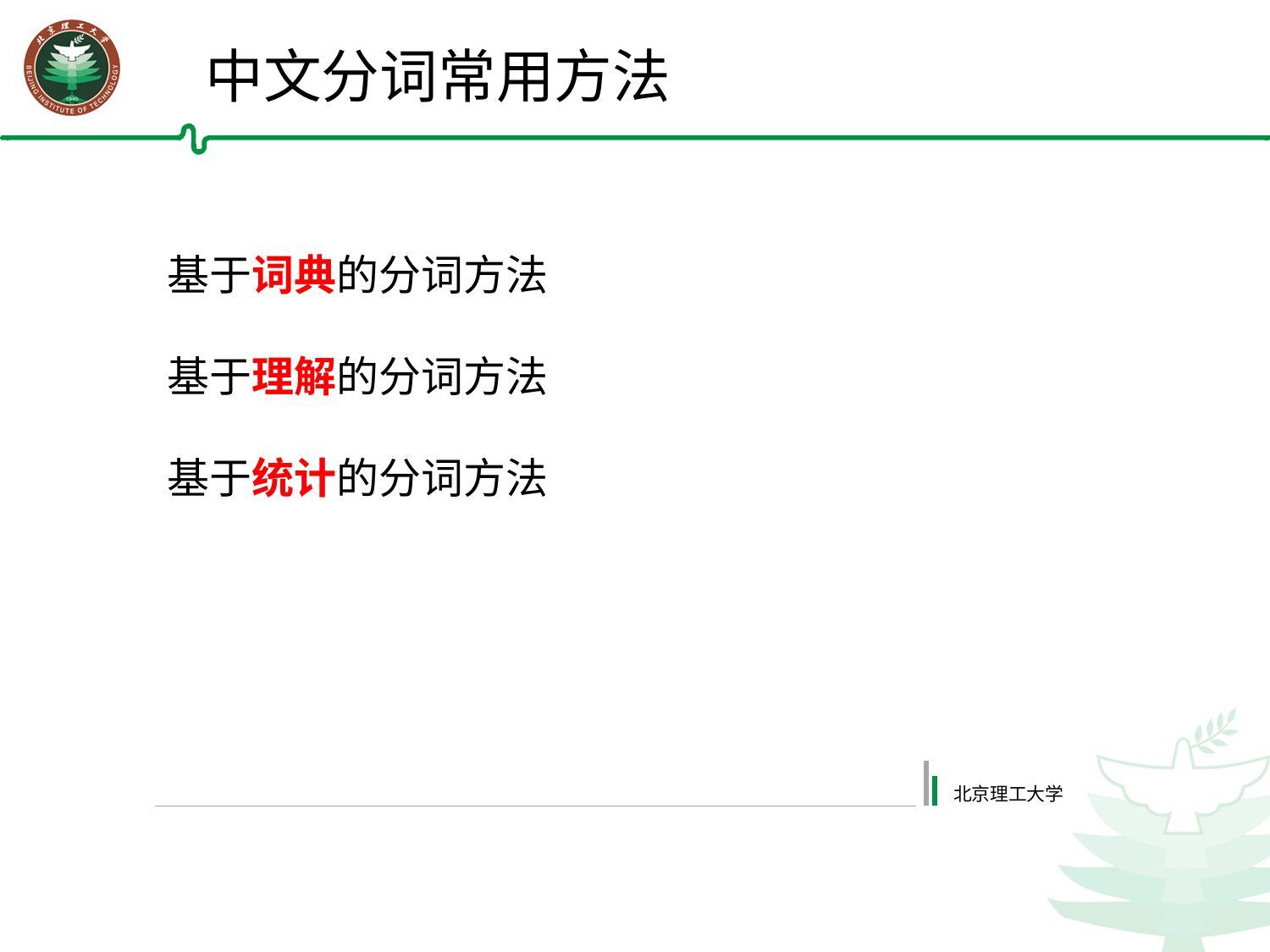

中文分词常用方法
基于词典的分词方法

基于理解的分词方法

基于统计的分词方法

北京理工大学